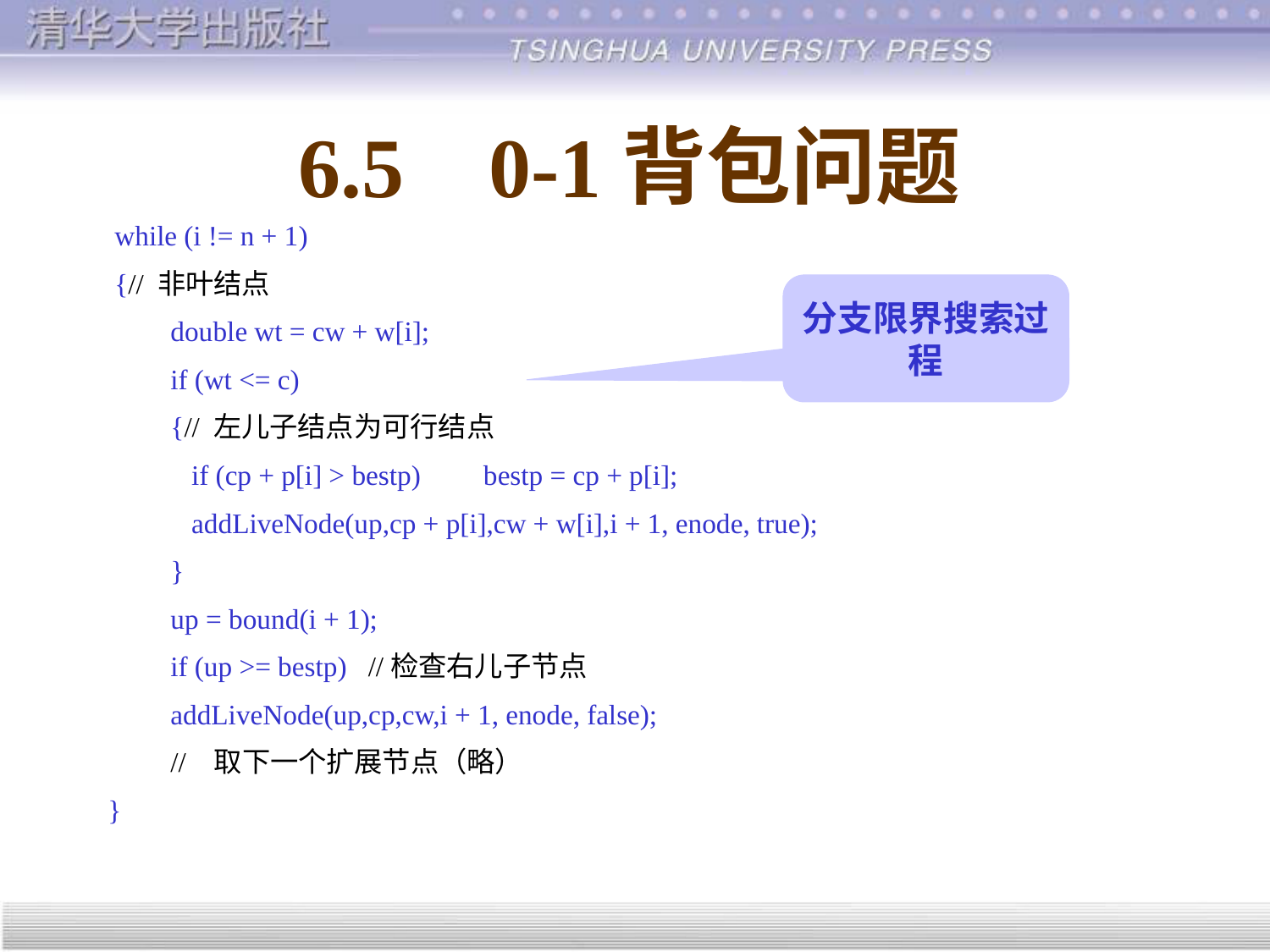

# 6.5    0-1背包问题
 while (i != n + 1)
 {// 非叶结点
         double wt = cw + w[i];
         if (wt <= c)
         {// 左儿子结点为可行结点
            if (cp + p[i] > bestp)         bestp = cp + p[i];
            addLiveNode(up,cp + p[i],cw + w[i],i + 1, enode, true);
         }
         up = bound(i + 1);
         if (up >= bestp)   //检查右儿子节点
         addLiveNode(up,cp,cw,i + 1, enode, false);
         //   取下一个扩展节点（略）
}
分支限界搜索过程
75